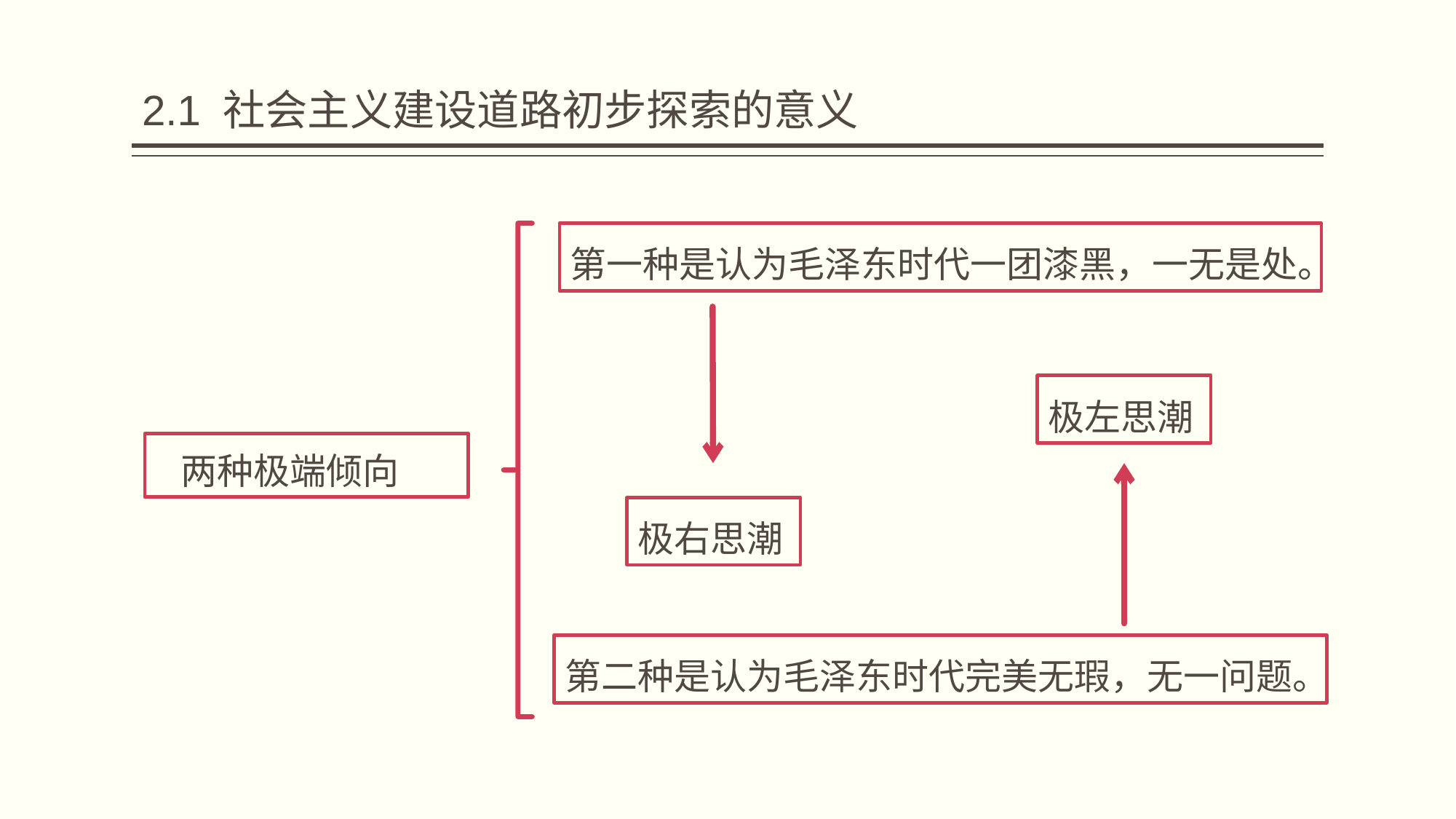

# 2.1 社会主义建设道路初步探索的意义

第一种是认为毛泽东时代一团漆黑，一无是处。
极左思潮
  两种极端倾向
极右思潮
第二种是认为毛泽东时代完美无瑕，无一问题。